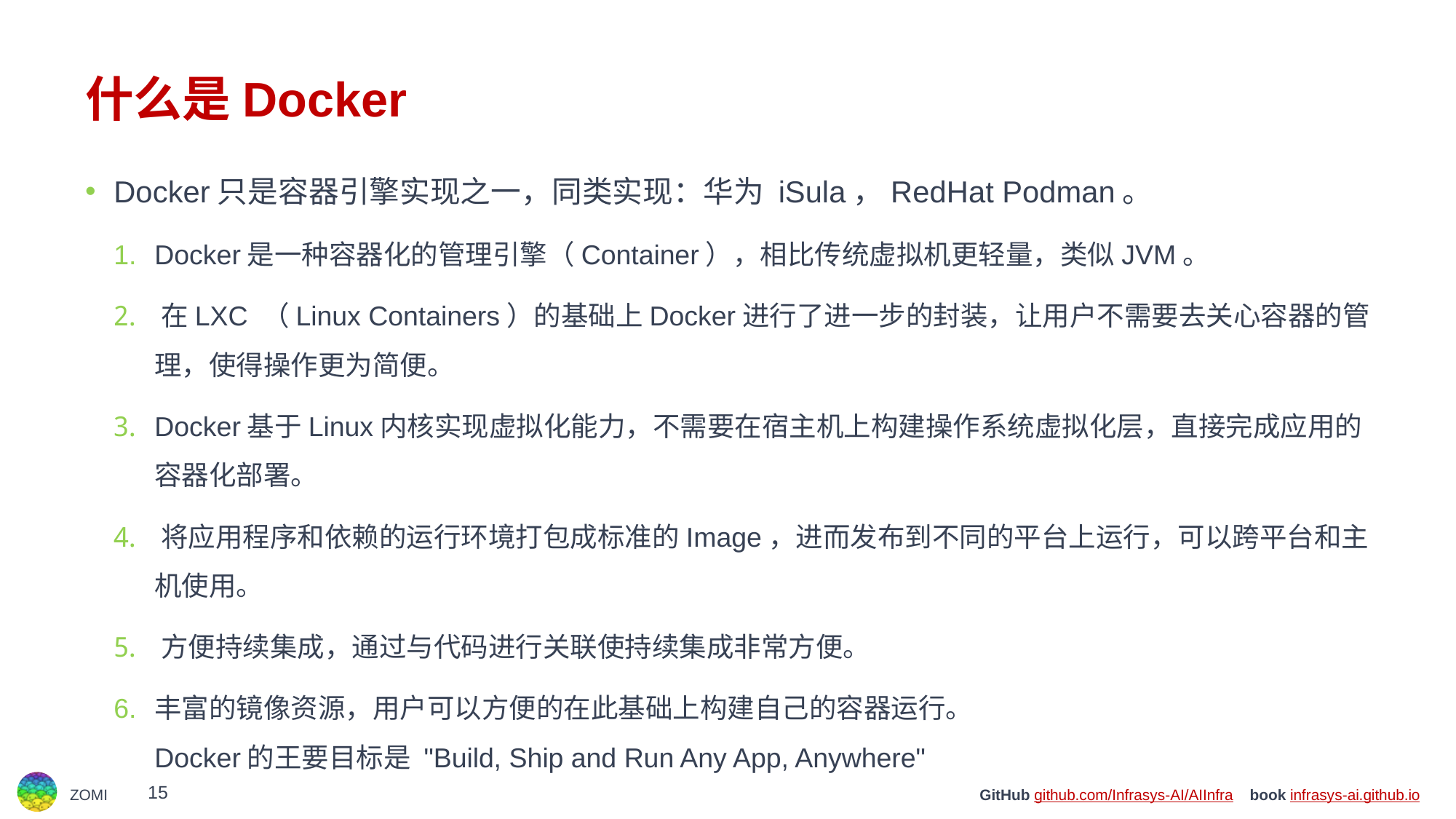

# 什么是Docker
Docker只是容器引擎实现之一，同类实现：华为 iSula，RedHat Podman。
Docker是一种容器化的管理引擎（Container），相比传统虚拟机更轻量，类似JVM。
﻿﻿在LXC （Linux Containers）的基础上Docker进行了进一步的封装，让用户不需要去关心容器的管理，使得操作更为简便。
﻿﻿Docker基于Linux内核实现虚拟化能力，不需要在宿主机上构建操作系统虚拟化层，直接完成应用的容器化部署。
﻿﻿将应用程序和依赖的运行环境打包成标准的Image，进而发布到不同的平台上运行，可以跨平台和主机使用。
﻿﻿方便持续集成，通过与代码进行关联使持续集成非常方便。
丰富的镜像资源，用户可以方便的在此基础上构建自己的容器运行。
Docker的王要目标是 "Build, Ship and Run Any App, Anywhere"